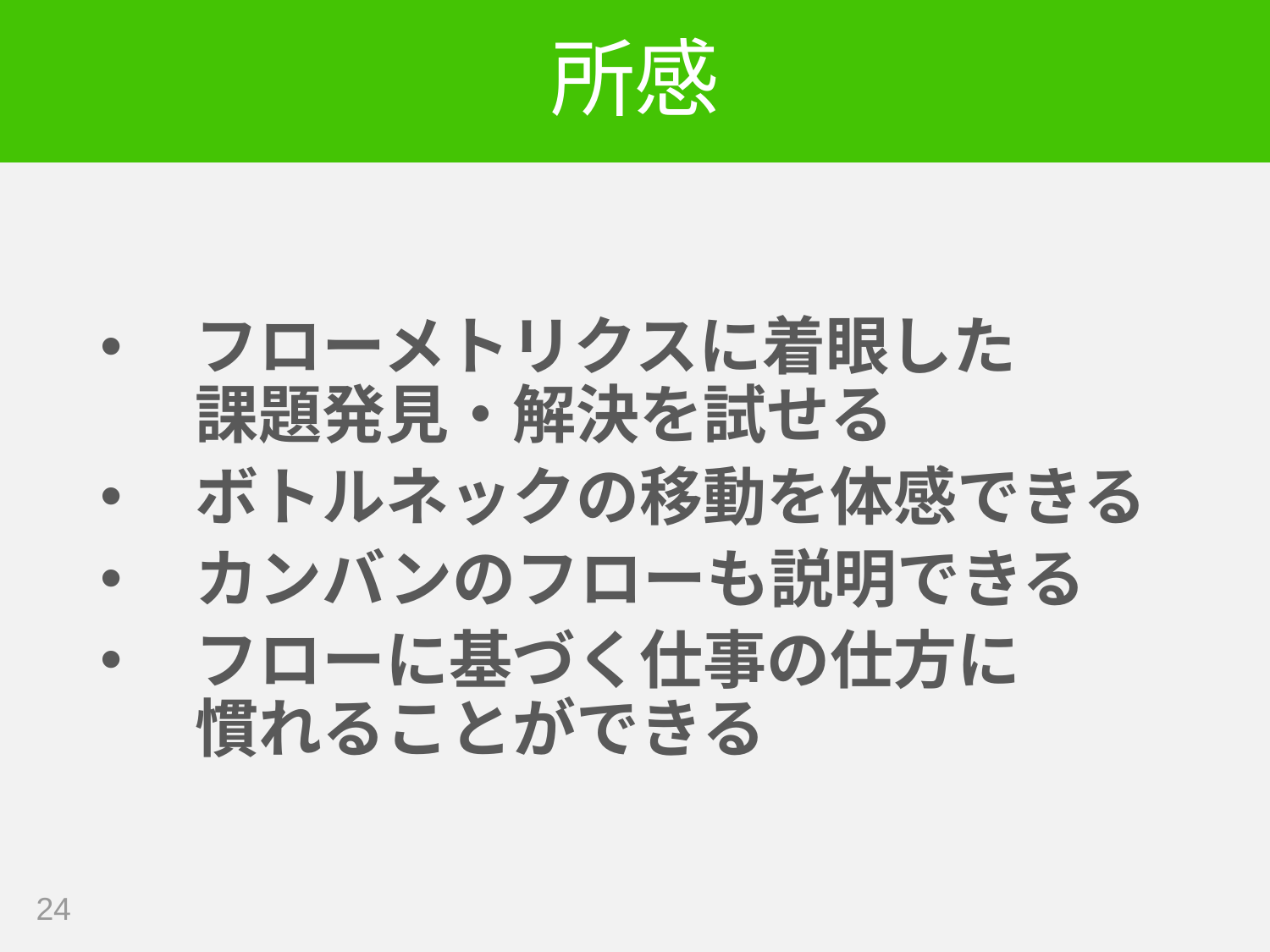

# 所感
フローメトリクスに着眼した
課題発見・解決を試せる
ボトルネックの移動を体感できる
カンバンのフローも説明できる
フローに基づく仕事の仕方に
慣れることができる
24